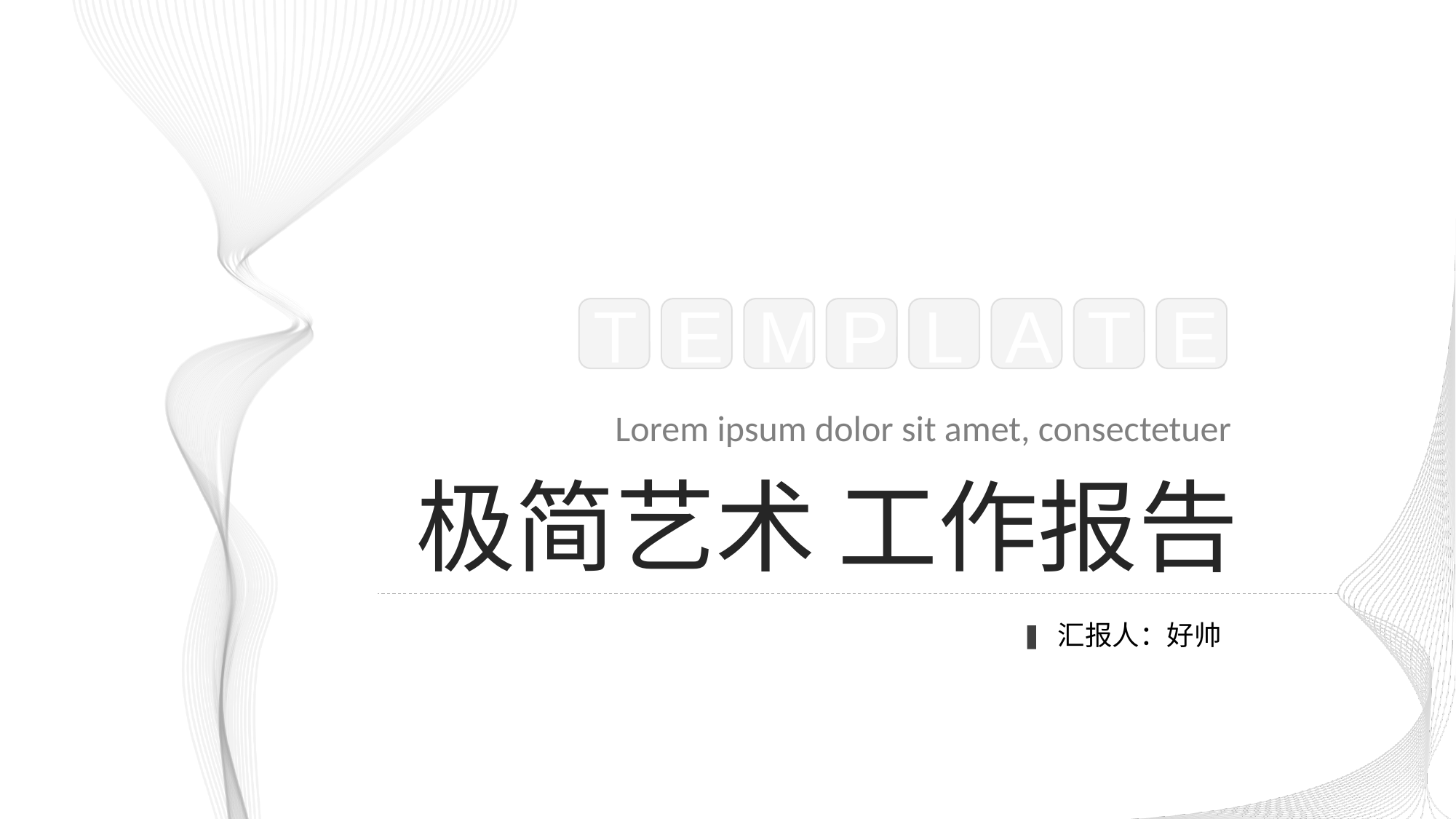

T
E
M
P
L
A
T
E
Lorem ipsum dolor sit amet, consectetuer
极简艺术 工作报告
汇报人：好帅